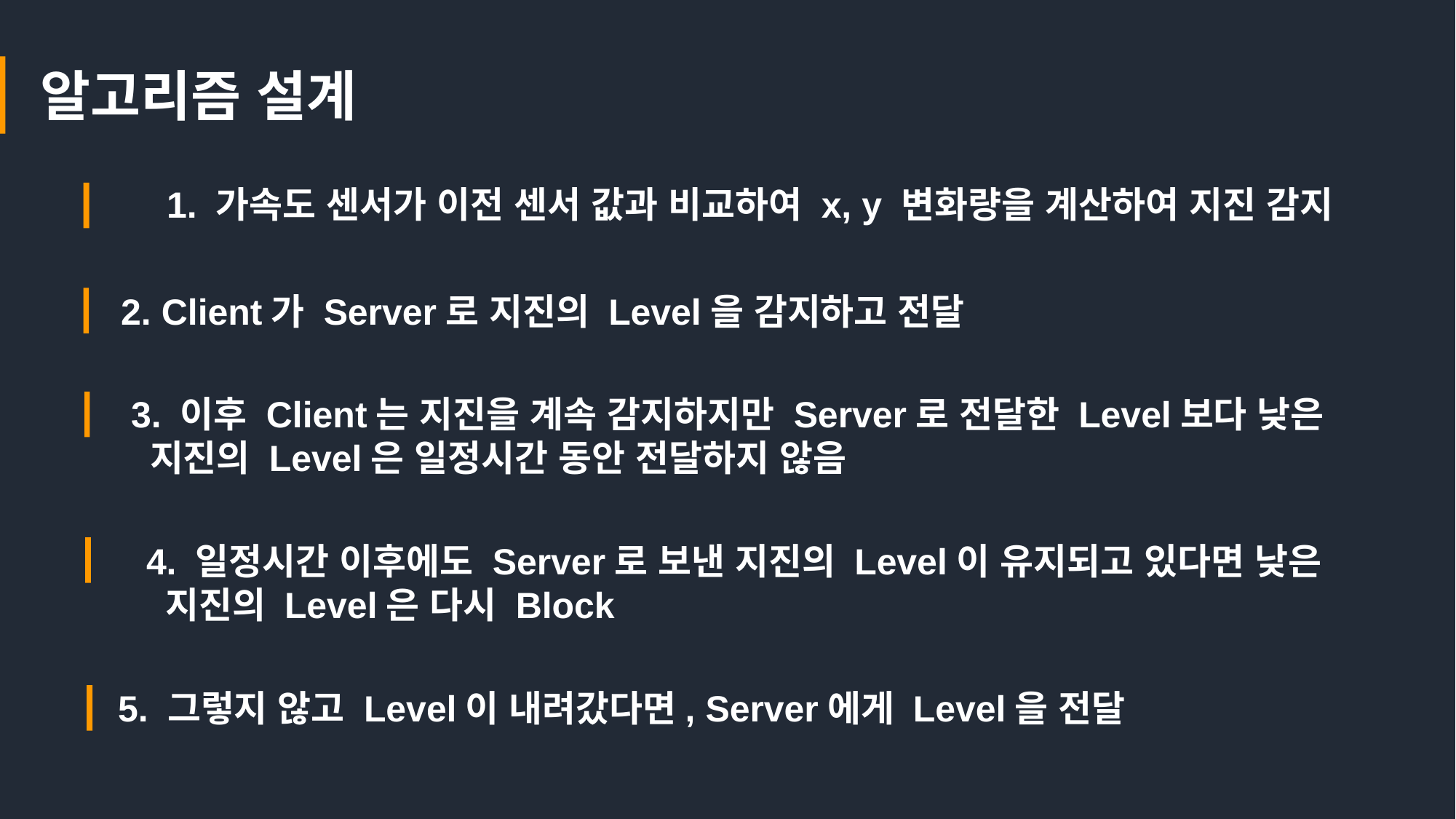

알고리즘 설계
1. 가속도 센서가 이전 센서 값과 비교하여 x, y 변화량을 계산하여 지진 감지

2. Client가 Server로 지진의 Level을 감지하고 전달

3. 이후 Client는 지진을 계속 감지하지만 Server로 전달한 Level보다 낮은
 지진의 Level은 일정시간 동안 전달하지 않음

4. 일정시간 이후에도 Server로 보낸 지진의 Level이 유지되고 있다면 낮은
 지진의 Level은 다시 Block

5. 그렇지 않고 Level이 내려갔다면, Server에게 Level을 전달